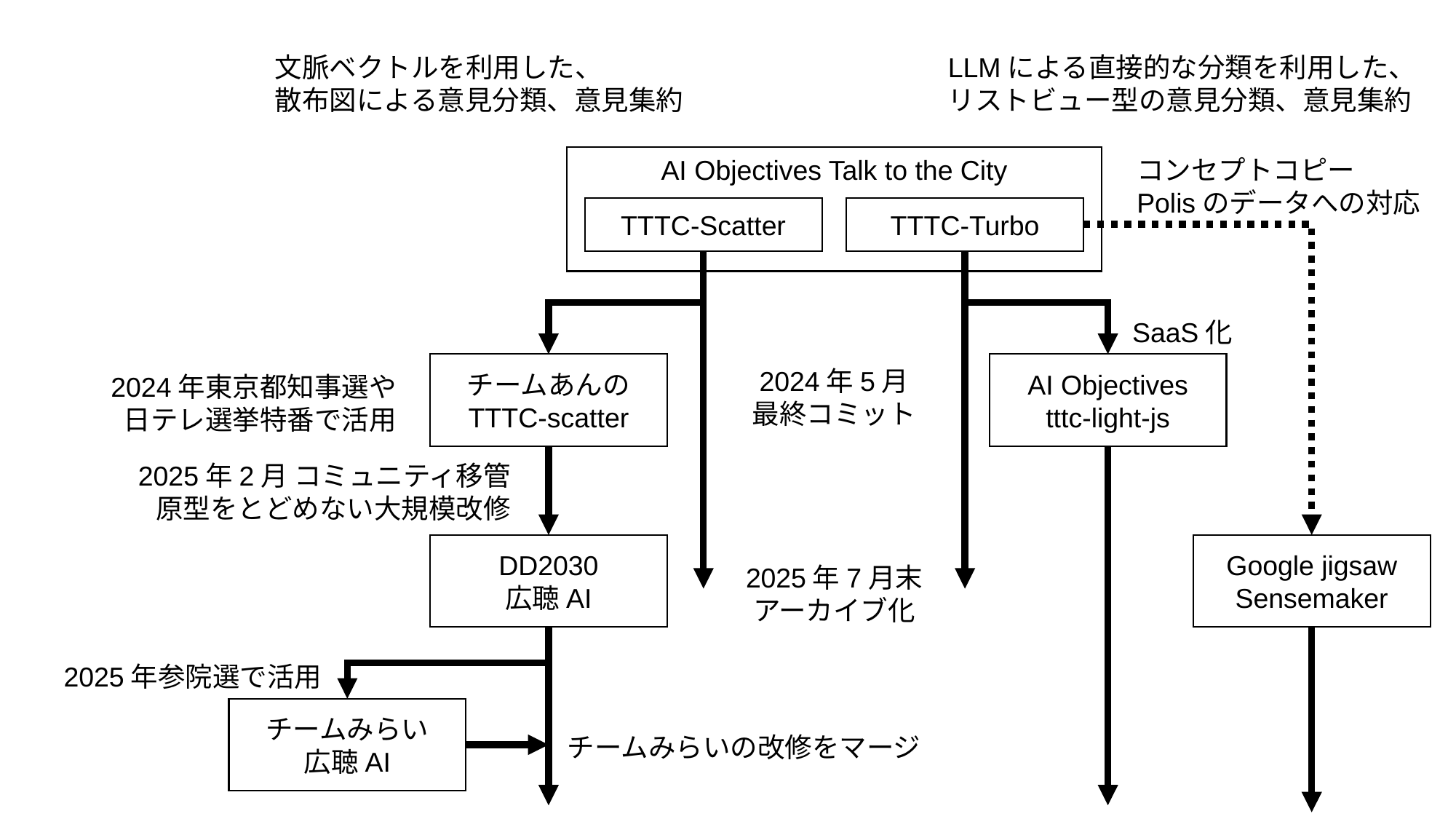

LLMによる直接的な分類を利用した、リストビュー型の意見分類、意見集約
文脈ベクトルを利用した、
散布図による意見分類、意見集約
AI Objectives Talk to the City
コンセプトコピー
Polisのデータへの対応
TTTC-Scatter
TTTC-Turbo
SaaS化
チームあんの
TTTC-scatter
AI Objectives
tttc-light-js
2024年5月
最終コミット

2025年7月末
アーカイブ化
2024年東京都知事選や
日テレ選挙特番で活用
2025年2月 コミュニティ移管
原型をとどめない大規模改修
DD2030
広聴AI
Google jigsaw
Sensemaker
2025年参院選で活用
チームみらい
広聴AI
チームみらいの改修をマージ